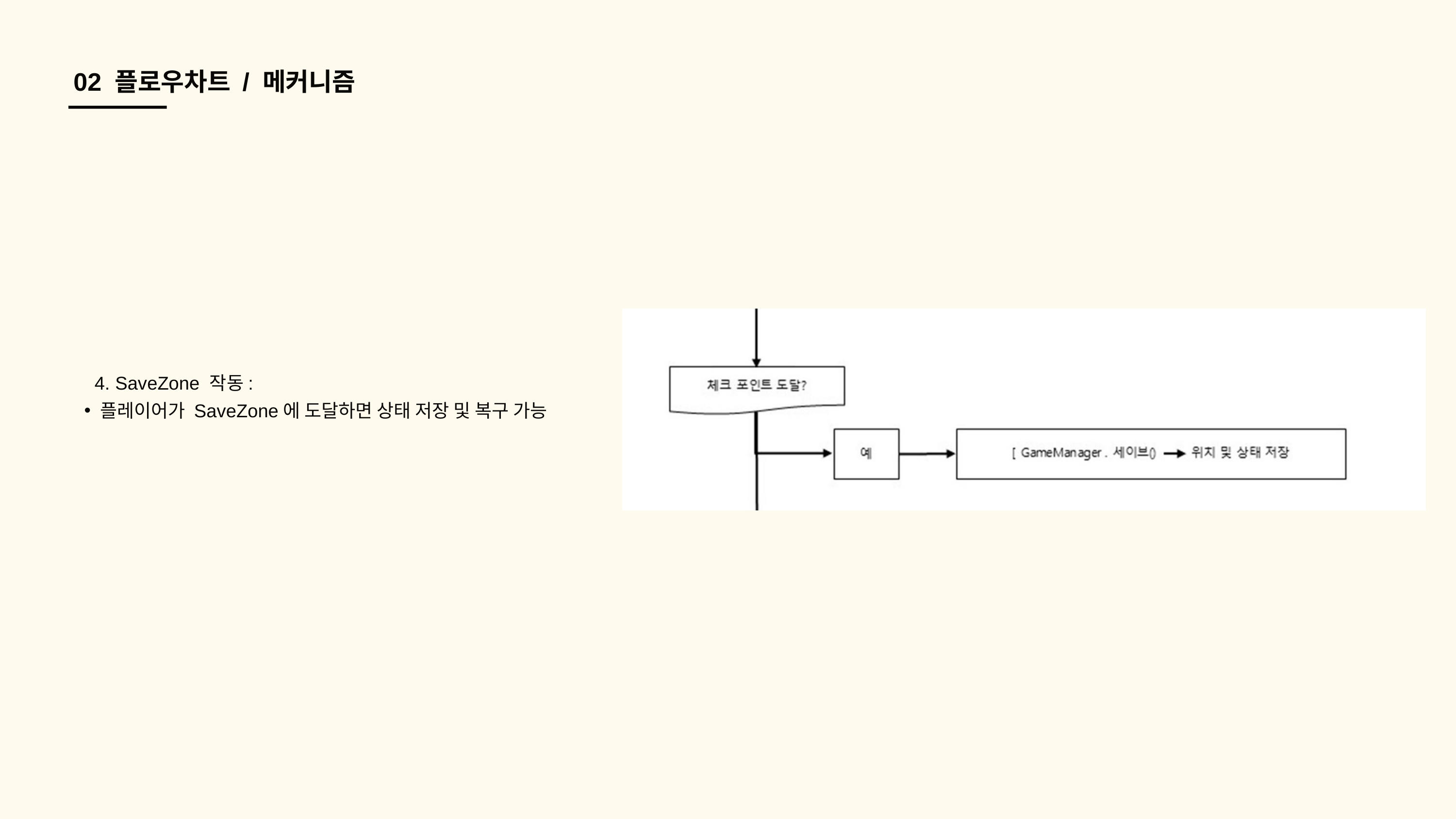

02 플로우차트 / 메커니즘

     4. SaveZone 작동:
플레이어가 SaveZone에 도달하면 상태 저장 및 복구 가능